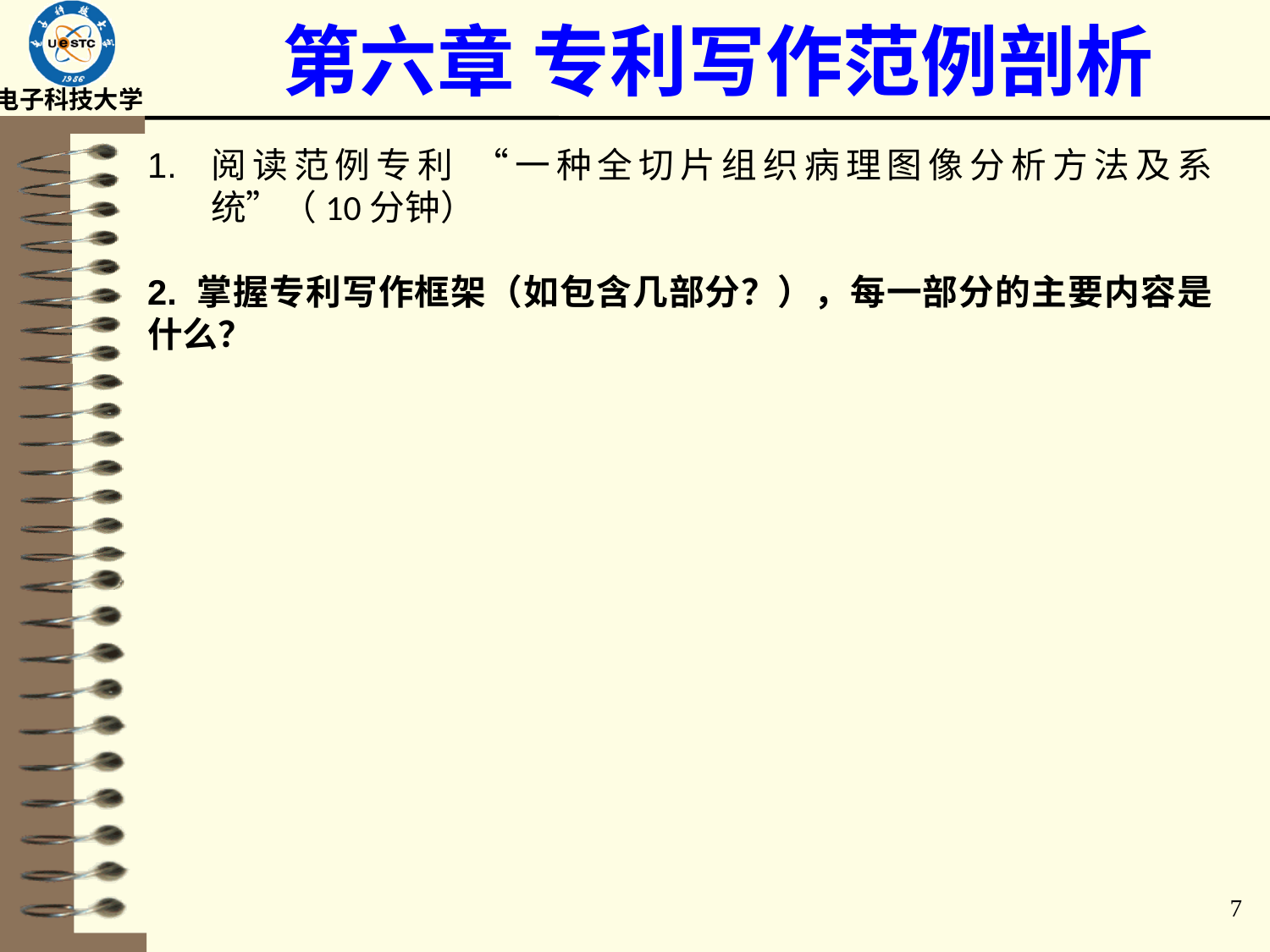

# 第六章 专利写作范例剖析
阅读范例专利 “一种全切片组织病理图像分析方法及系统”（10分钟）

2. 掌握专利写作框架（如包含几部分？），每一部分的主要内容是什么？

7